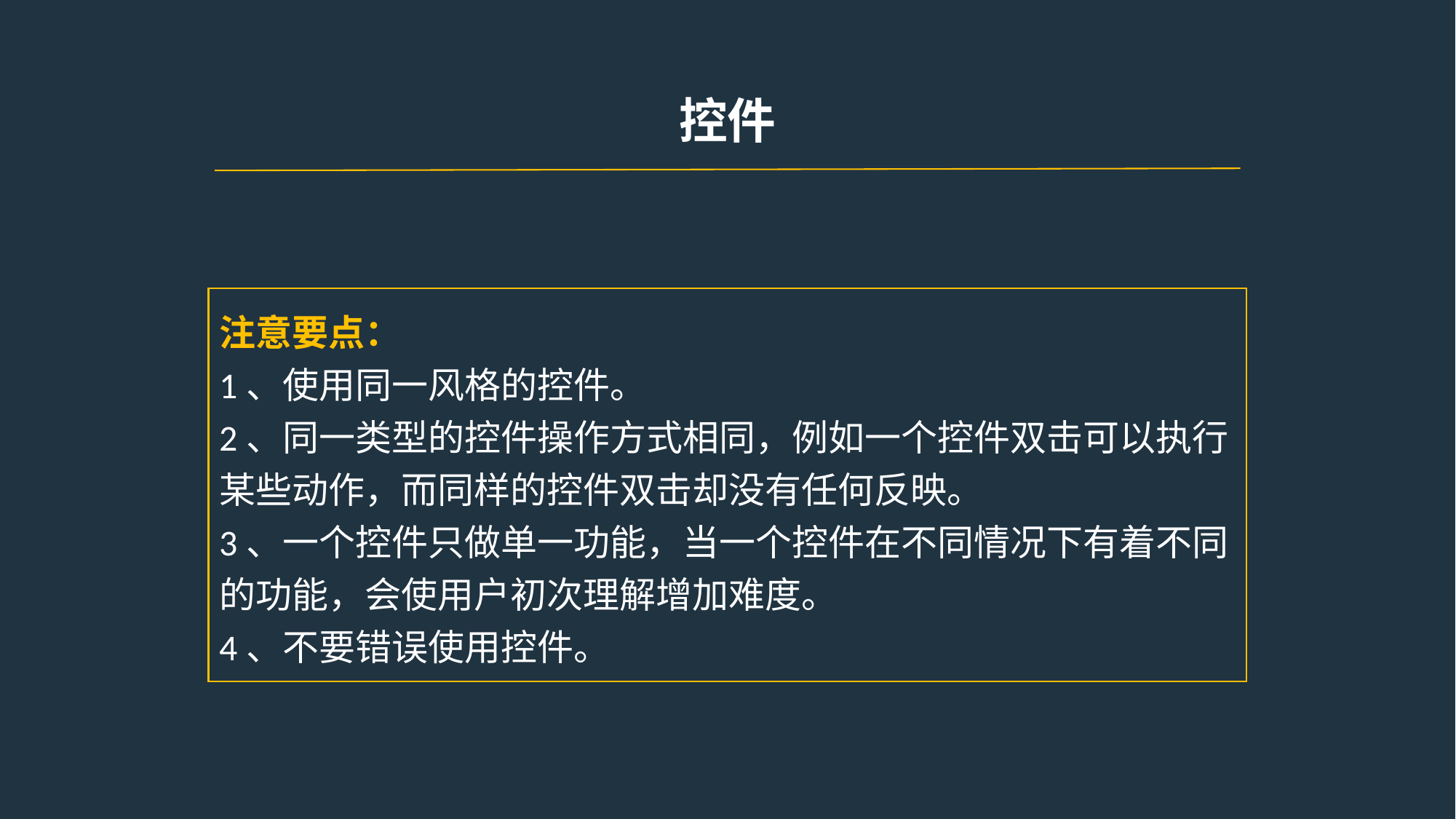

控件
注意要点：
1、使用同一风格的控件。
2、同一类型的控件操作方式相同，例如一个控件双击可以执行某些动作，而同样的控件双击却没有任何反映。
3、一个控件只做单一功能，当一个控件在不同情况下有着不同的功能，会使用户初次理解增加难度。
4、不要错误使用控件。